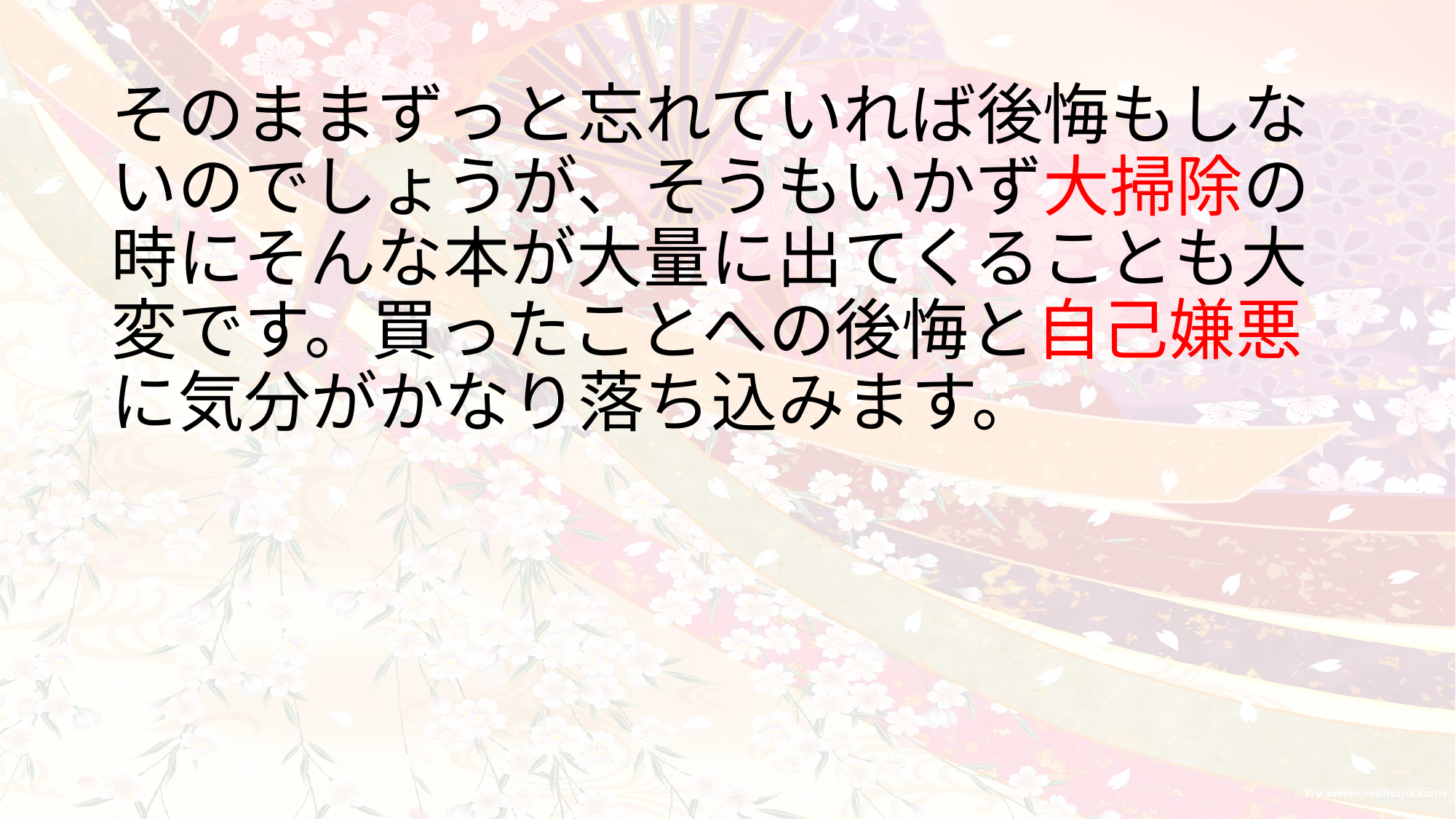

そのままずっと忘れていれば後悔もしないのでしょうが、そうもいかず大掃除の時にそんな本が大量に出てくることも大変です。買ったことへの後悔と自己嫌悪に気分がかなり落ち込みます。